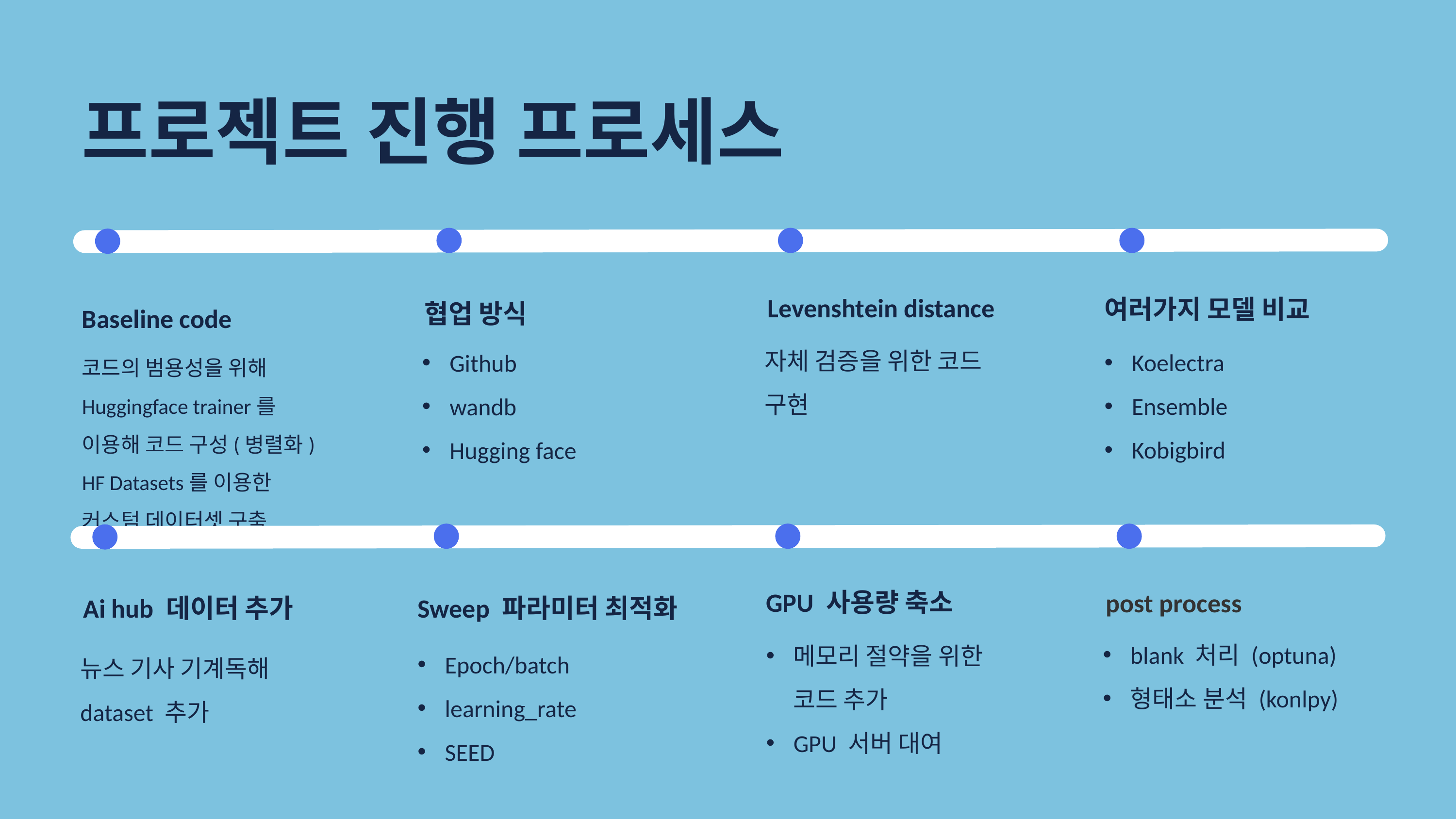

프로젝트 진행 프로세스

Levenshtein distance
자체 검증을 위한 코드 구현
여러가지 모델 비교
Koelectra
Ensemble
Kobigbird
협업 방식
Github
wandb
Hugging face
Baseline code
코드의 범용성을 위해 Huggingface trainer를 이용해 코드 구성(병렬화)
HF Datasets를 이용한 커스텀 데이터셋 구축

GPU 사용량 축소
메모리 절약을 위한 코드 추가
GPU 서버 대여
post process
blank 처리 (optuna)
형태소 분석 (konlpy)
Sweep 파라미터 최적화

Ai hub 데이터 추가
뉴스 기사 기계독해 dataset 추가
Epoch/batch
learning_rate
SEED